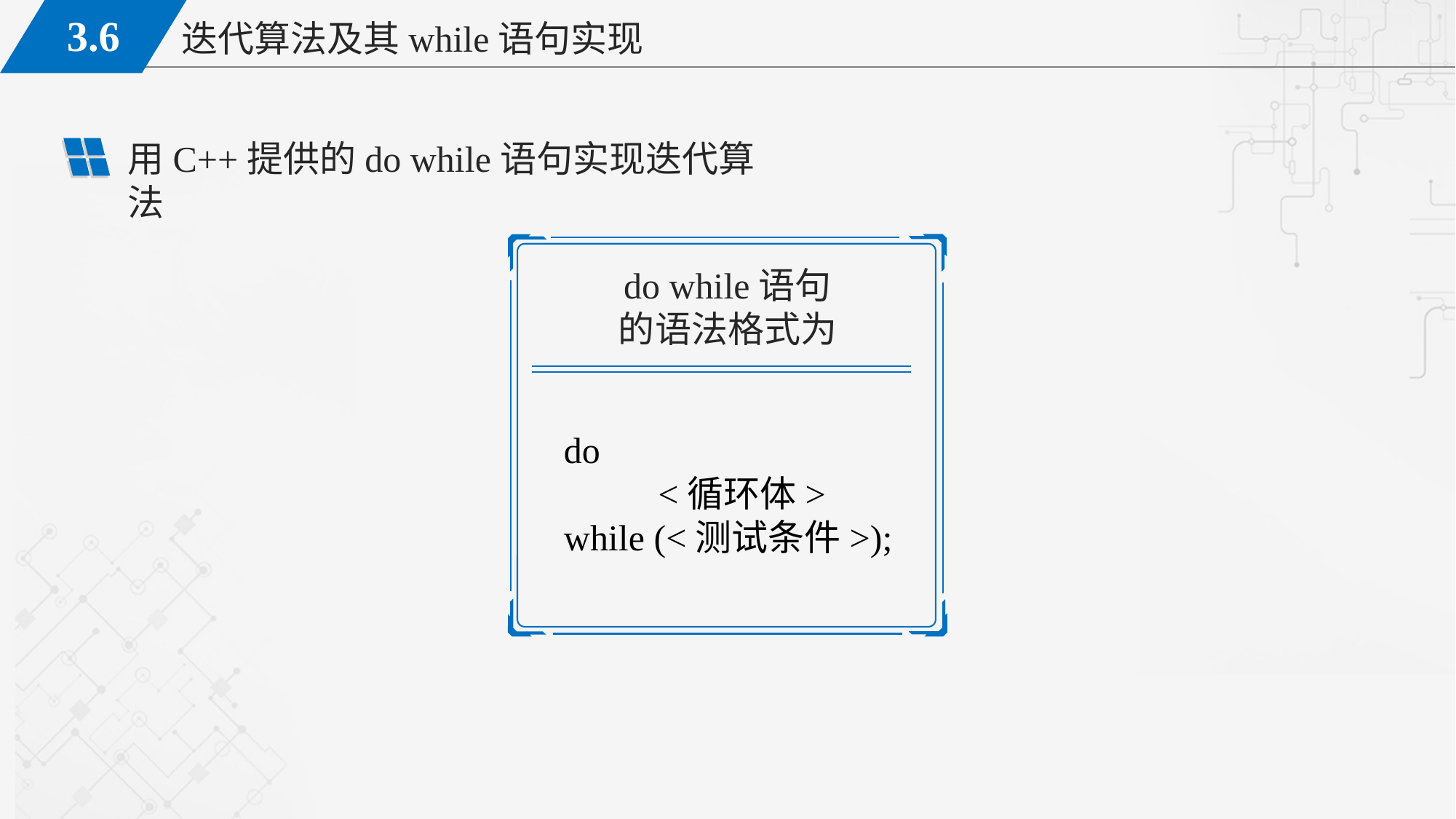

用C++提供的do while语句实现迭代算法

do while语句
的语法格式为
do
			<循环体>
while (<测试条件>);